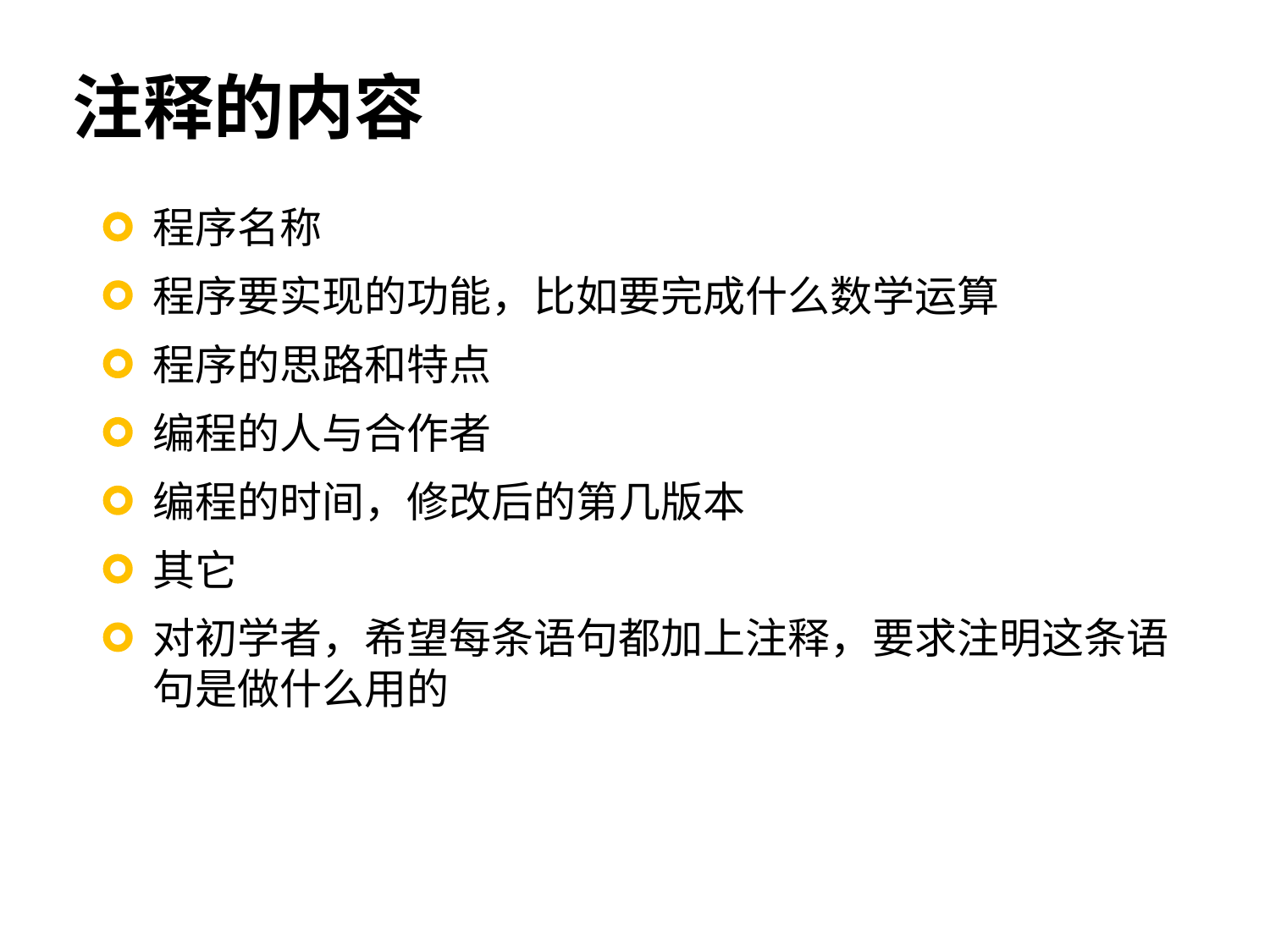

# 注释的内容
程序名称
程序要实现的功能，比如要完成什么数学运算
程序的思路和特点
编程的人与合作者
编程的时间，修改后的第几版本
其它
对初学者，希望每条语句都加上注释，要求注明这条语句是做什么用的